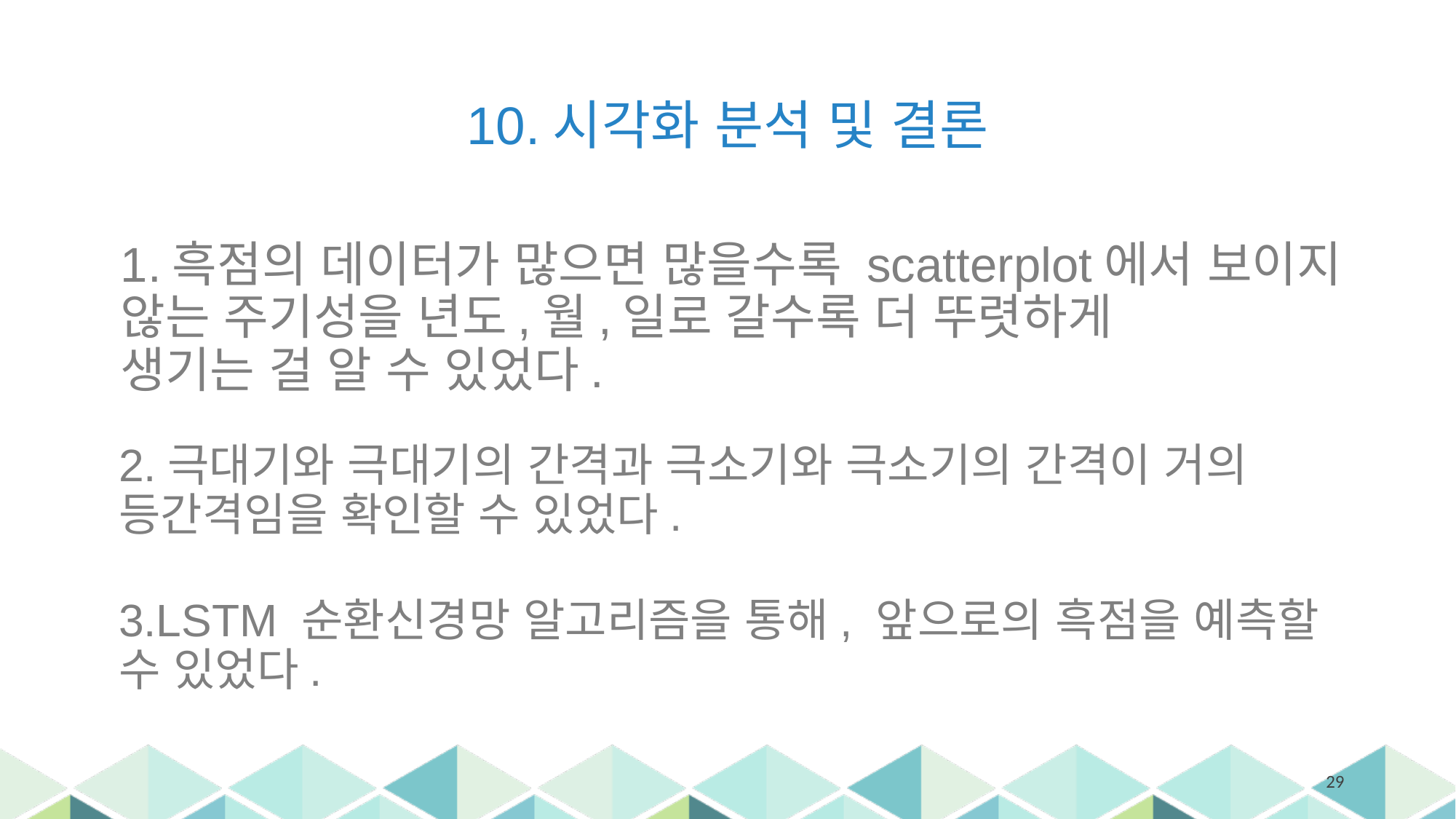

# 10.시각화 분석 및 결론
1.흑점의 데이터가 많으면 많을수록 scatterplot에서 보이지 않는 주기성을 년도,월,일로 갈수록 더 뚜렷하게
생기는 걸 알 수 있었다.
2.극대기와 극대기의 간격과 극소기와 극소기의 간격이 거의 등간격임을 확인할 수 있었다.

3.LSTM 순환신경망 알고리즘을 통해, 앞으로의 흑점을 예측할 수 있었다.
29